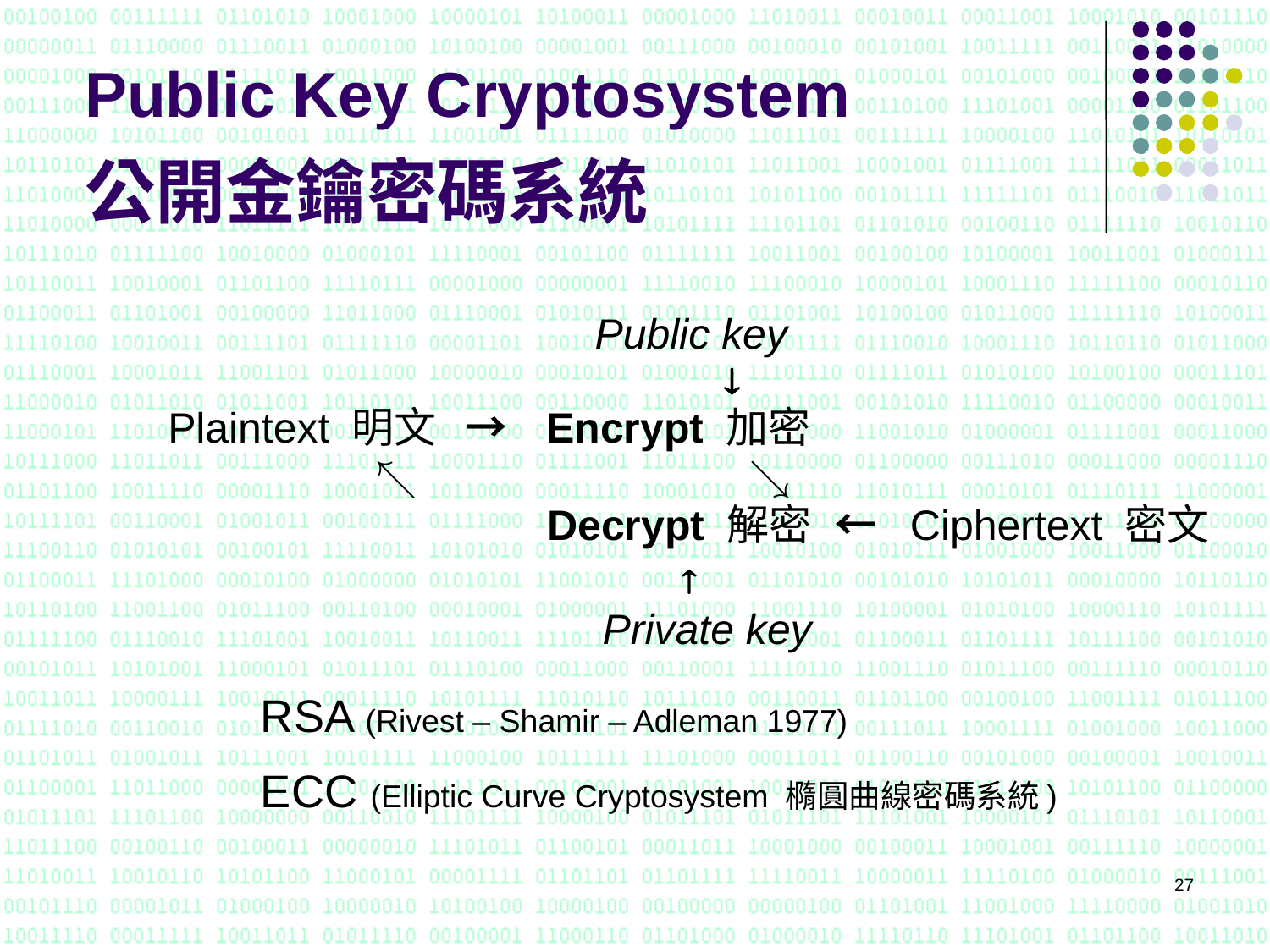

# Public Key Cryptosystem 公開金鑰密碼系統

				　        Public key
					          ↓
           Plaintext 明文   →   Encrypt 加密
	       		   ↖                            ↘
                                           Decrypt 解密　← 　Ciphertext 密文
				     	          ↑
				              Private key

		RSA (Rivest – Shamir – Adleman 1977)
		ECC (Elliptic Curve Cryptosystem 橢圓曲線密碼系統)
27